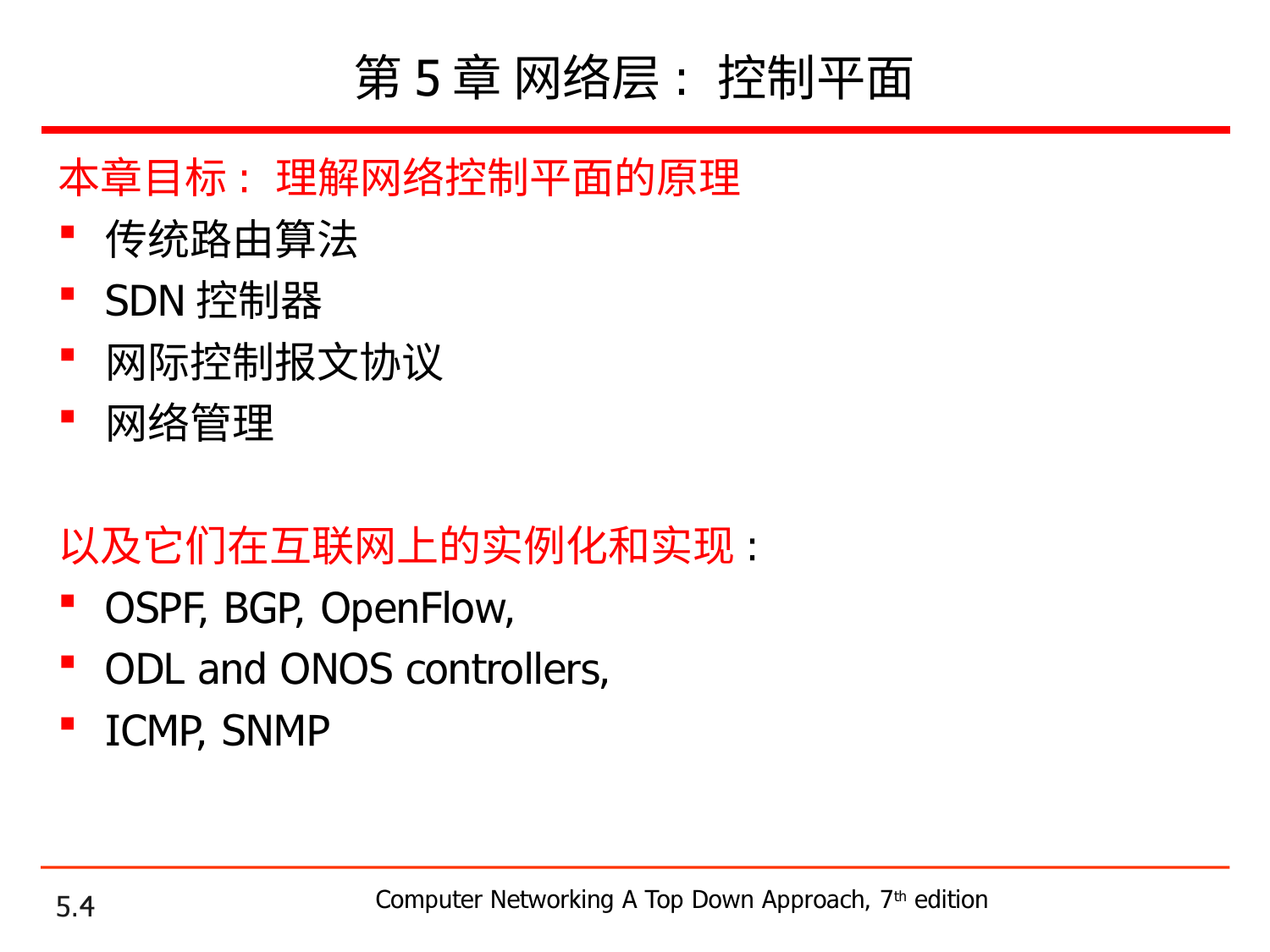

# 第5章 网络层: 控制平面
本章目标: 理解网络控制平面的原理
传统路由算法
SDN控制器
网际控制报文协议
网络管理

以及它们在互联网上的实例化和实现:
OSPF, BGP, OpenFlow,
ODL and ONOS controllers,
ICMP, SNMP